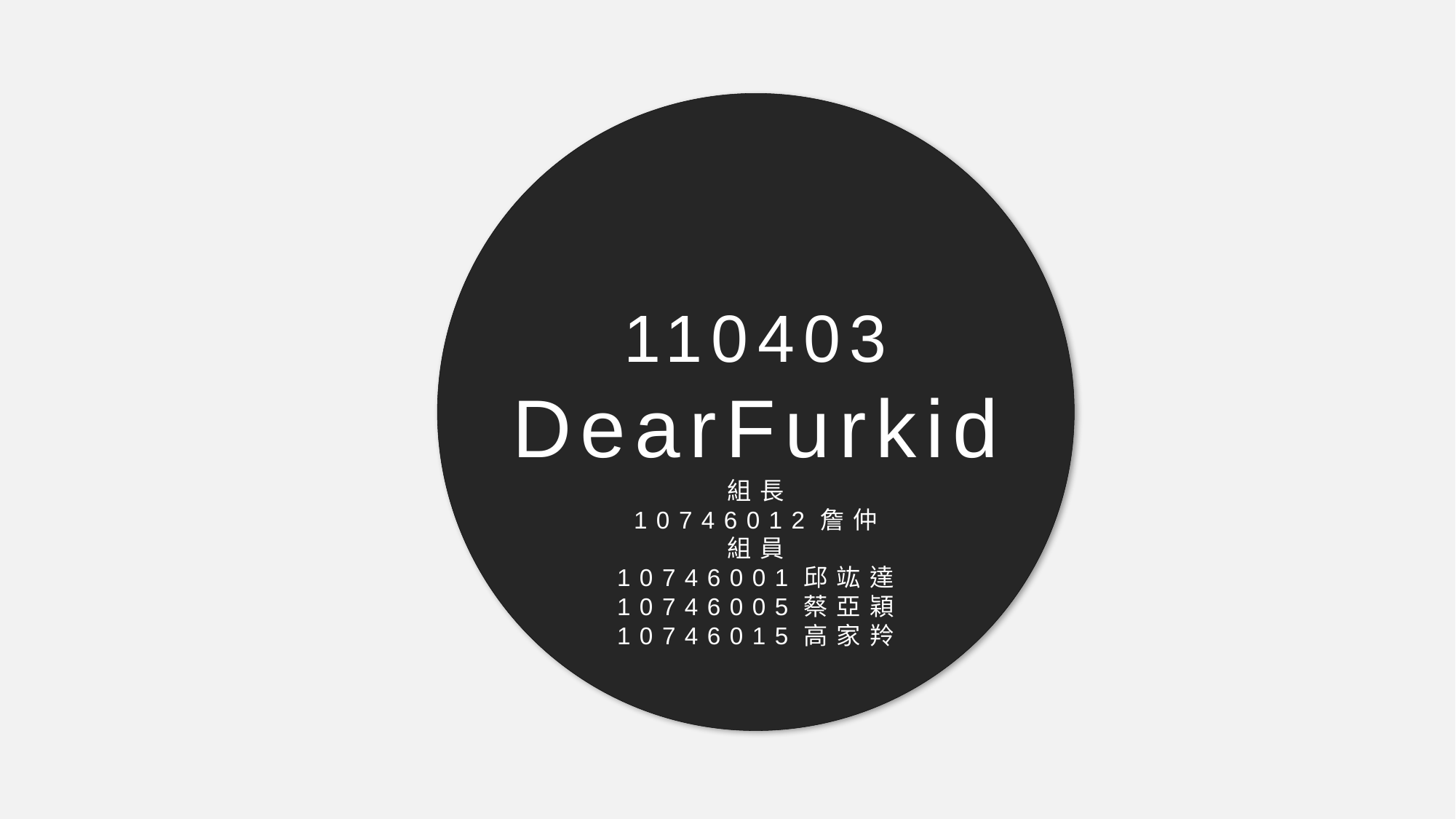

110403
DearFurkid

組長
10746012詹仲
組員
10746001邱竑達
10746005蔡亞穎
10746015高家羚